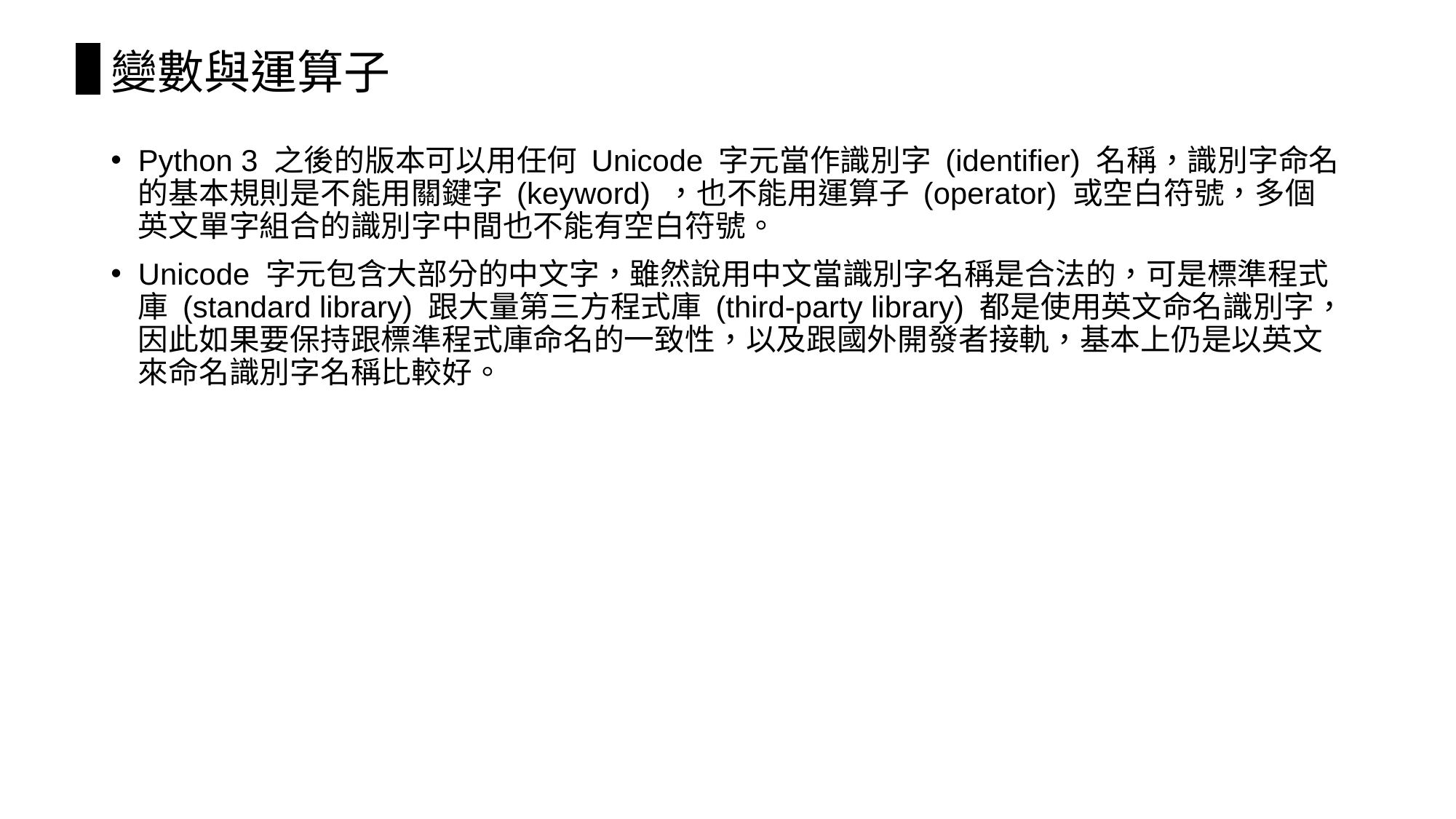

# 變數與運算子
Python 3 之後的版本可以用任何 Unicode 字元當作識別字 (identifier) 名稱，識別字命名的基本規則是不能用關鍵字 (keyword) ，也不能用運算子 (operator) 或空白符號，多個英文單字組合的識別字中間也不能有空白符號。
Unicode 字元包含大部分的中文字，雖然說用中文當識別字名稱是合法的，可是標準程式庫 (standard library) 跟大量第三方程式庫 (third-party library) 都是使用英文命名識別字，因此如果要保持跟標準程式庫命名的一致性，以及跟國外開發者接軌，基本上仍是以英文來命名識別字名稱比較好。